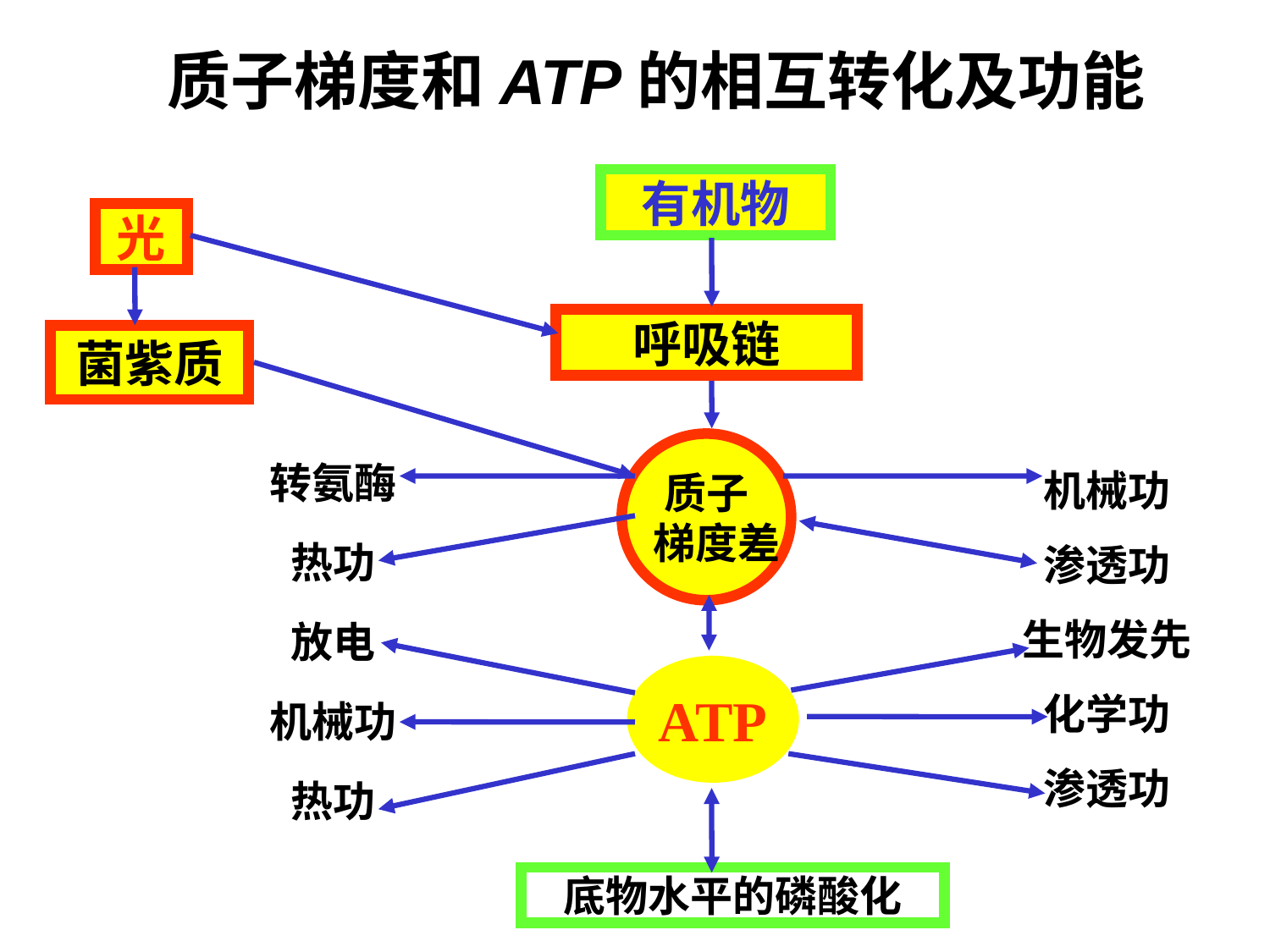

质子梯度和ATP的相互转化及功能
有机物
光

呼吸链
菌紫质

质子
 梯度差
机械功
渗透功
生物发先
化学功
渗透功
转氨酶
热功
放电
机械功
热功

ATP

底物水平的磷酸化